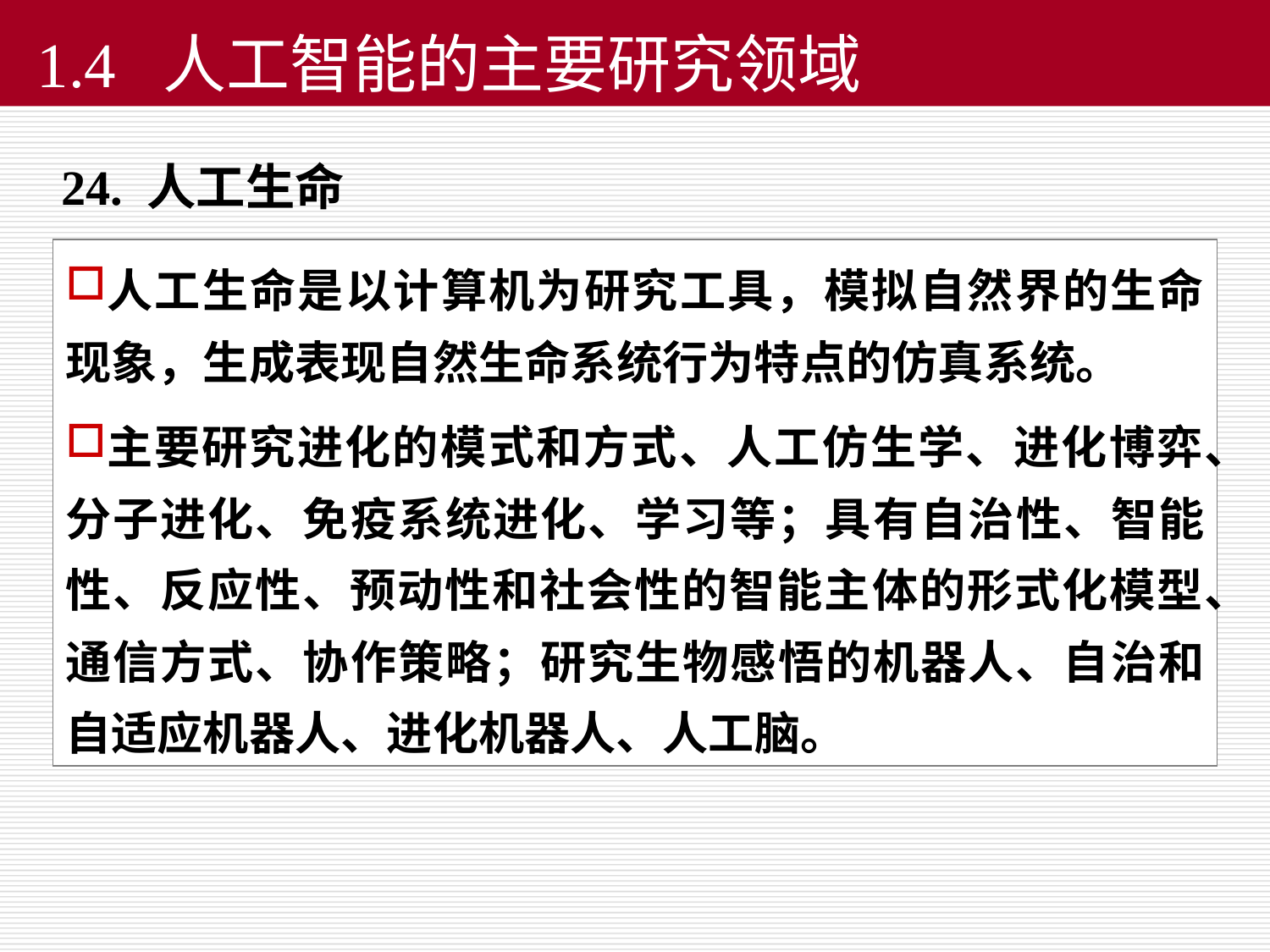

1.4  人工智能的主要研究领域
24. 人工生命
人工生命是以计算机为研究工具，模拟自然界的生命现象，生成表现自然生命系统行为特点的仿真系统。
主要研究进化的模式和方式、人工仿生学、进化博弈、分子进化、免疫系统进化、学习等；具有自治性、智能性、反应性、预动性和社会性的智能主体的形式化模型、通信方式、协作策略；研究生物感悟的机器人、自治和自适应机器人、进化机器人、人工脑。
73